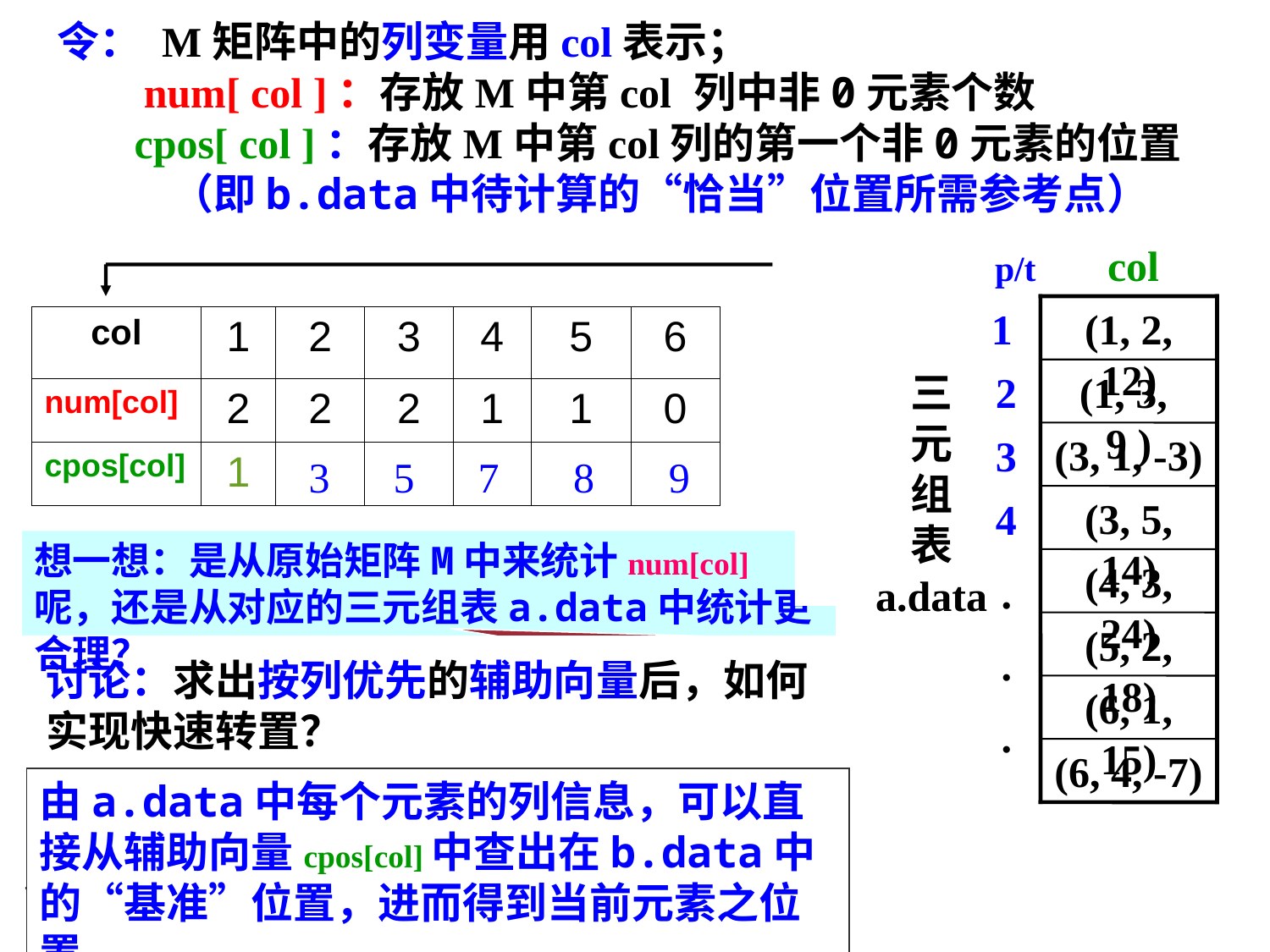

令： M矩阵中的列变量用col表示；
        num[ col ]：存放M中第col 列中非0元素个数
       cpos[ col ]：存放M中第col列的第一个非0元素的位置
            （即b.data中待计算的“恰当”位置所需参考点）

 p/t
1
2
3
4
col
(1, 2, 12)

(1, 3,  9 )

三
元
组
表
a.data
(3, 1, -3)

(3, 5, 14)

(4, 3, 24)

.
.
.
(5, 2, 18)

(6, 1, 15)

(6, 4, -7)

col   1    2   3   4   5   6

0     12    9    0    0    0

0       0     0    0    0    0
-3     0     0    0    14   0
0      0    24    0    0    0
0     18    0    0    0    0
15     0    0    -7    0    0
M

| col | 1 | 2 | 3 | 4 | 5 | 6 |
| --- | --- | --- | --- | --- | --- | --- |
| num[col] | 2 | 2 | 2 | 1 | 1 | 0 |
| cpos[col] | 1 |  |  |  |  |  |
  3      5      7       8       9
计算式： cpot(1)＝1
cpos[col] ＝ cpos[col-1] + num[col-1]
想一想：是从原始矩阵M中来统计num[col]呢，还是从对应的三元组表a.data中统计更合理？
讨论：求出按列优先的辅助向量后，如何实现快速转置？
由a.data中每个元素的列信息，可以直接从辅助向量cpos[col]中查出在b.data中的“基准”位置，进而得到当前元素之位置。
73